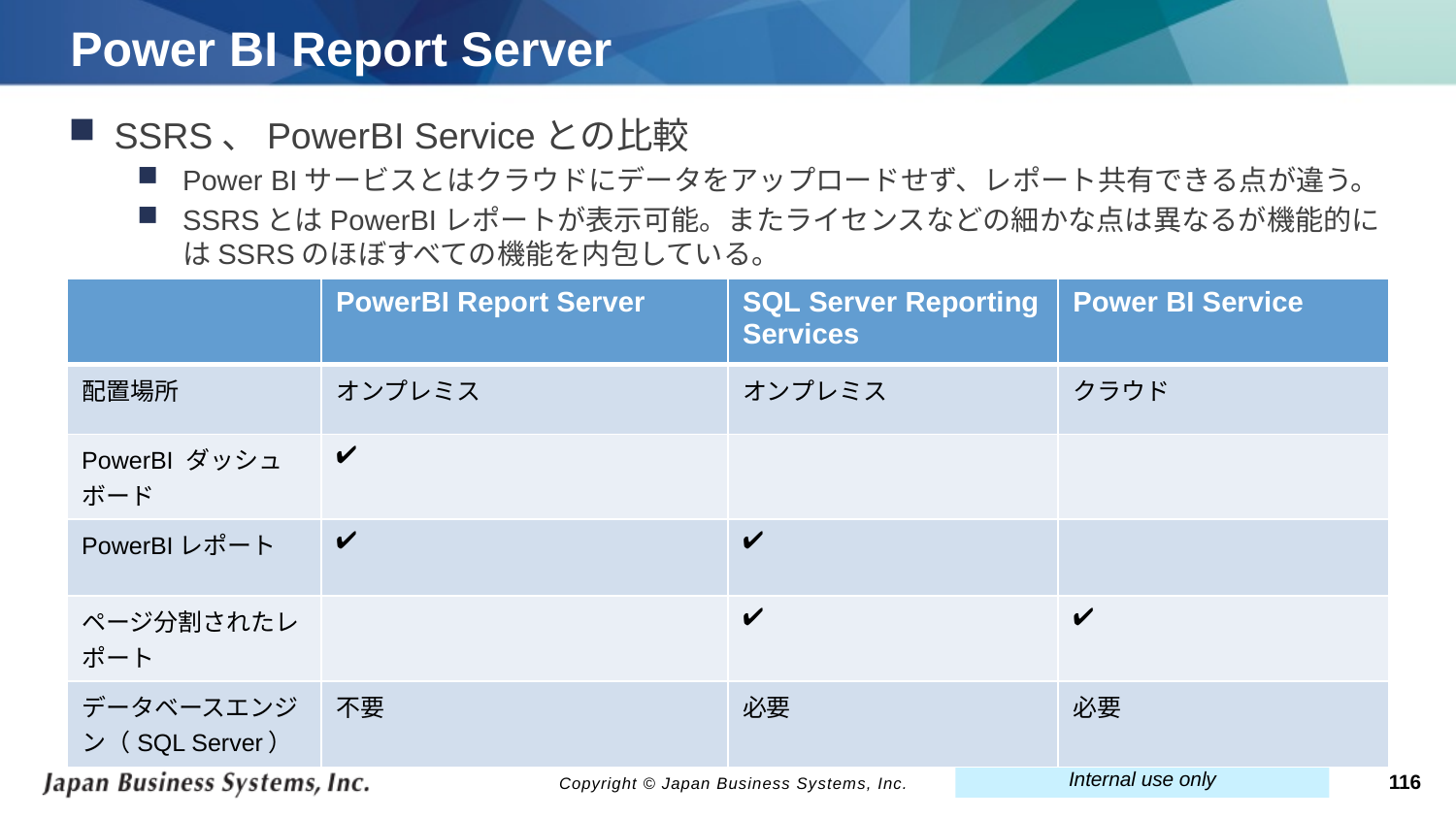

# Power BI Report Server
SSRS、PowerBI Serviceとの比較
Power BIサービスとはクラウドにデータをアップロードせず、レポート共有できる点が違う。
SSRSとはPowerBIレポートが表示可能。またライセンスなどの細かな点は異なるが機能的にはSSRSのほぼすべての機能を内包している。
|  | PowerBI Report Server | SQL Server Reporting Services | Power BI Service |
| --- | --- | --- | --- |
| 配置場所 | オンプレミス | オンプレミス | クラウド |
| PowerBI ダッシュボード | ✔ |  |  |
| PowerBIレポート | ✔ | ✔ |  |
| ページ分割されたレポート |  | ✔ | ✔ |
| データベースエンジン（SQL Server） | 不要 | 必要 | 必要 |